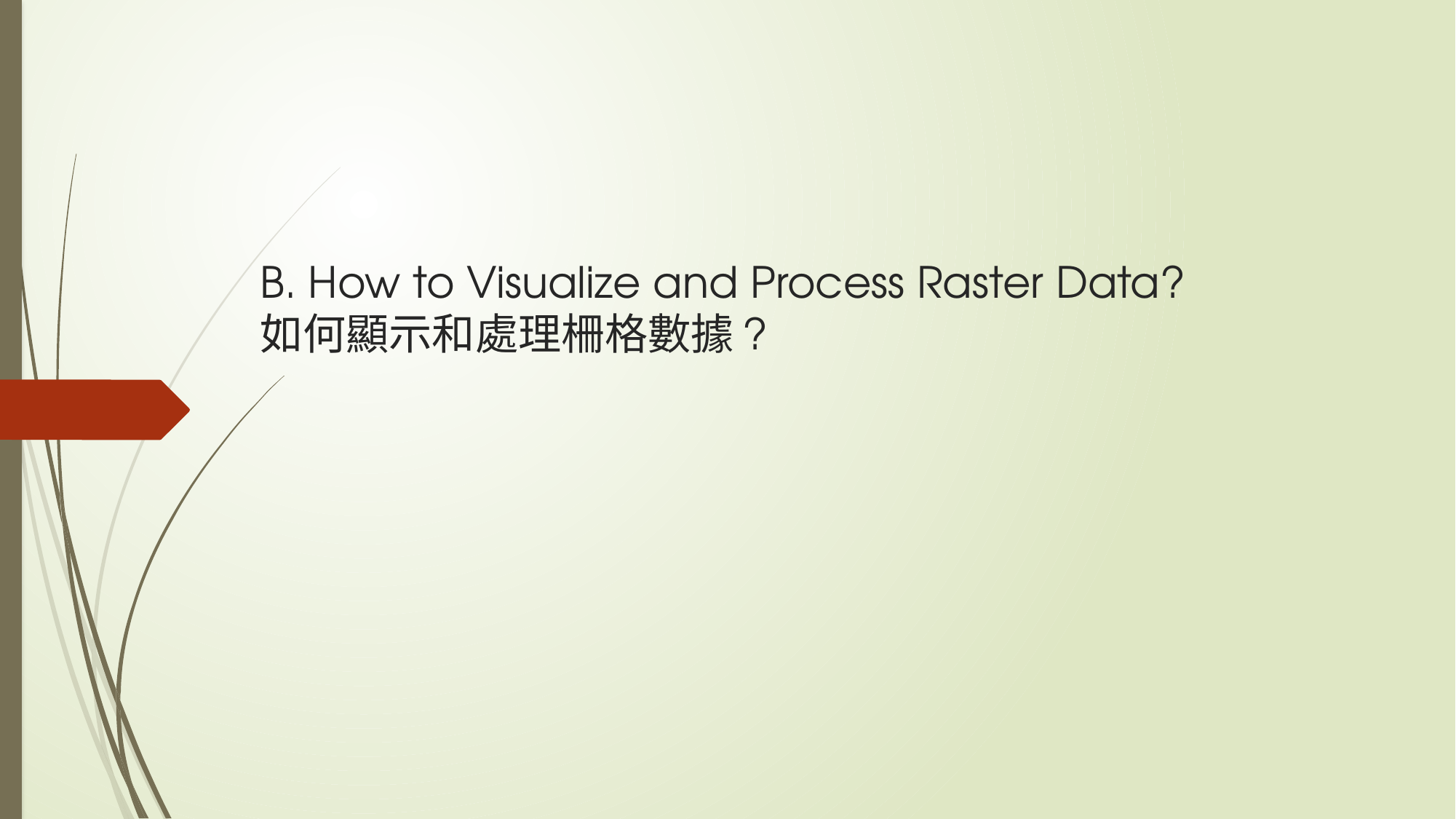

# B. How to Visualize and Process Raster Data? 如何顯示和處理柵格數據?